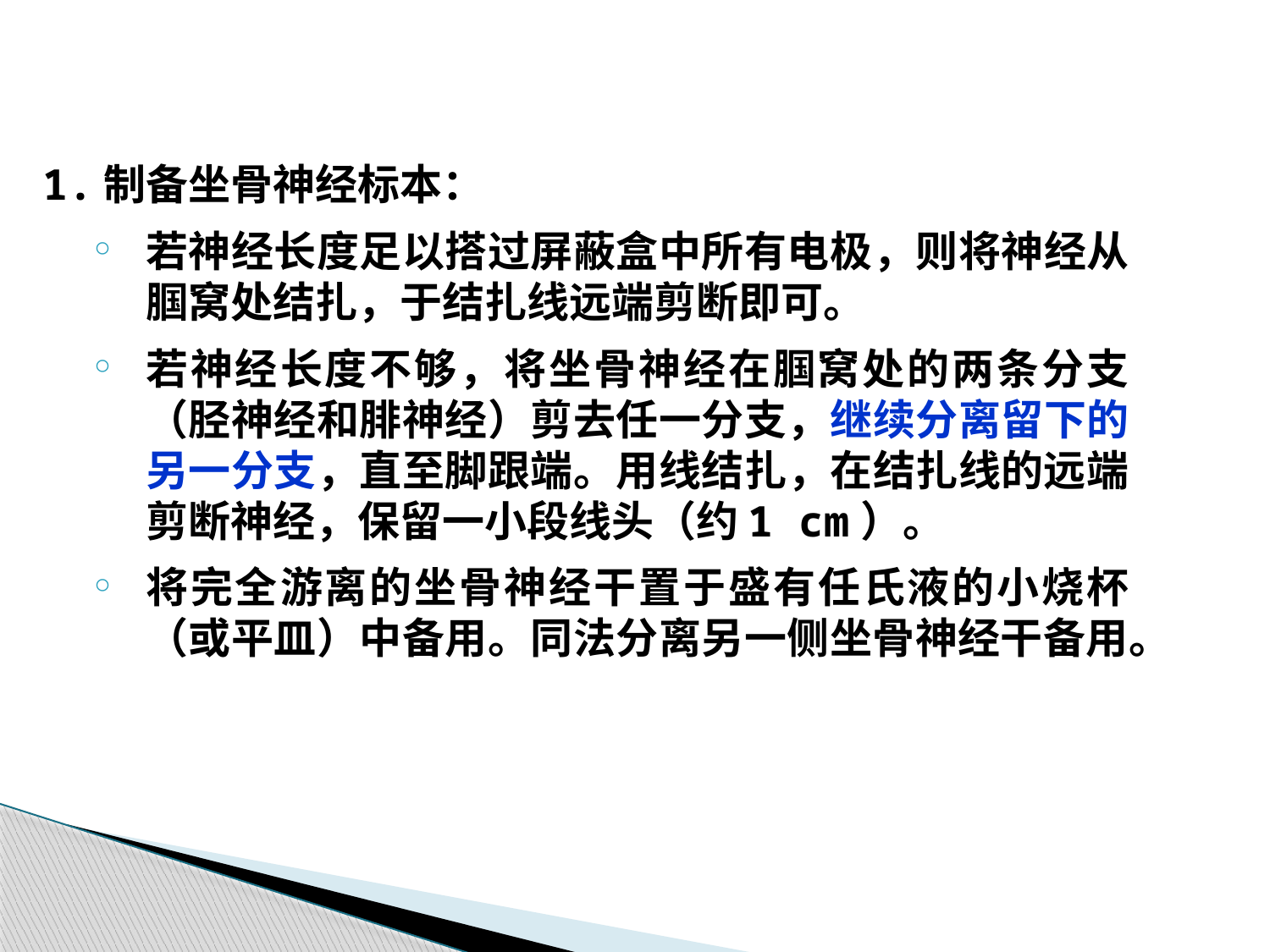

1.制备坐骨神经标本：
若神经长度足以搭过屏蔽盒中所有电极，则将神经从腘窝处结扎，于结扎线远端剪断即可。
若神经长度不够，将坐骨神经在腘窝处的两条分支（胫神经和腓神经）剪去任一分支，继续分离留下的另一分支，直至脚跟端。用线结扎，在结扎线的远端剪断神经，保留一小段线头（约1 cm）。
将完全游离的坐骨神经干置于盛有任氏液的小烧杯（或平皿）中备用。同法分离另一侧坐骨神经干备用。